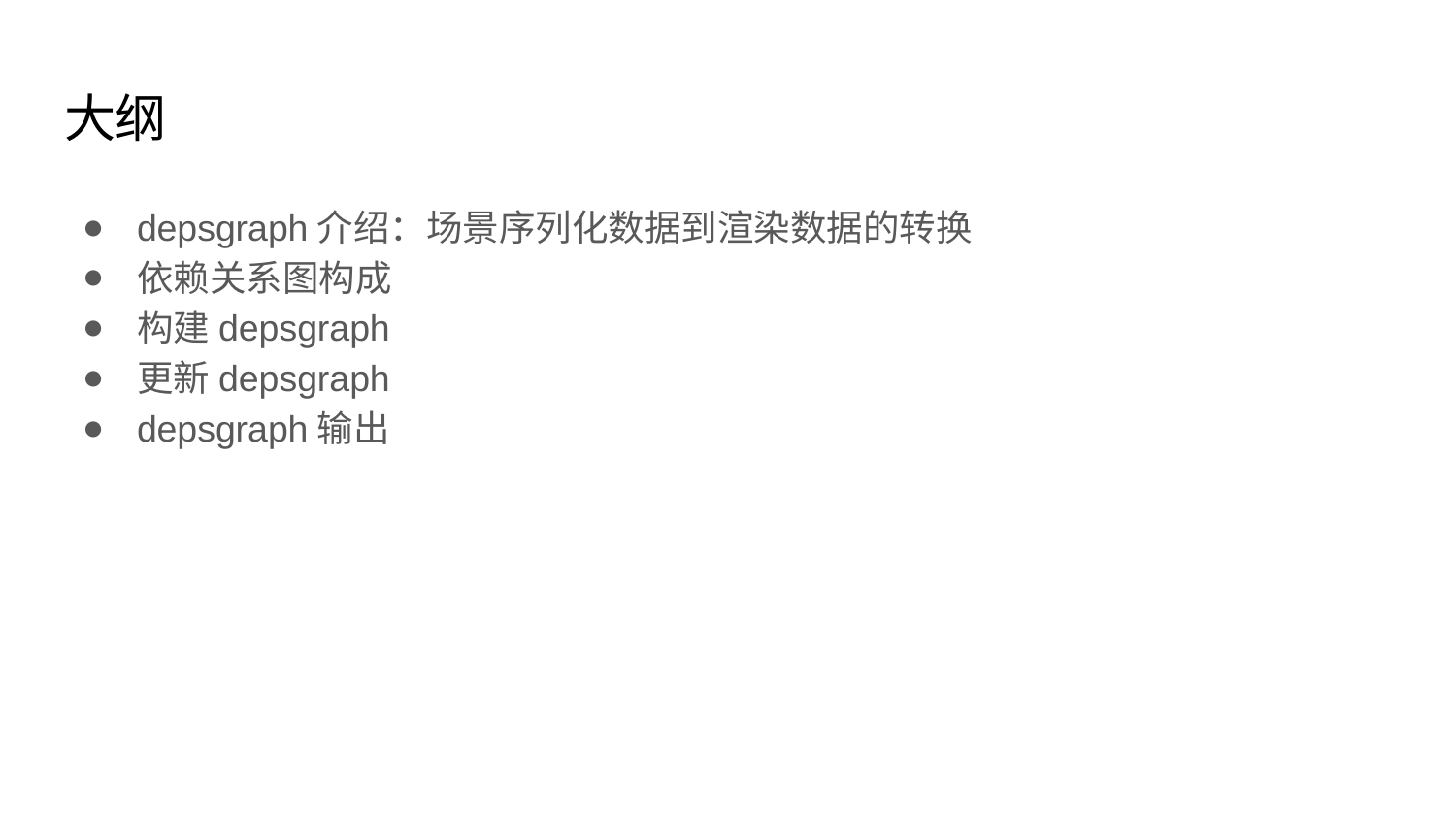

# 大纲
depsgraph介绍：场景序列化数据到渲染数据的转换
依赖关系图构成
构建depsgraph
更新depsgraph
depsgraph输出